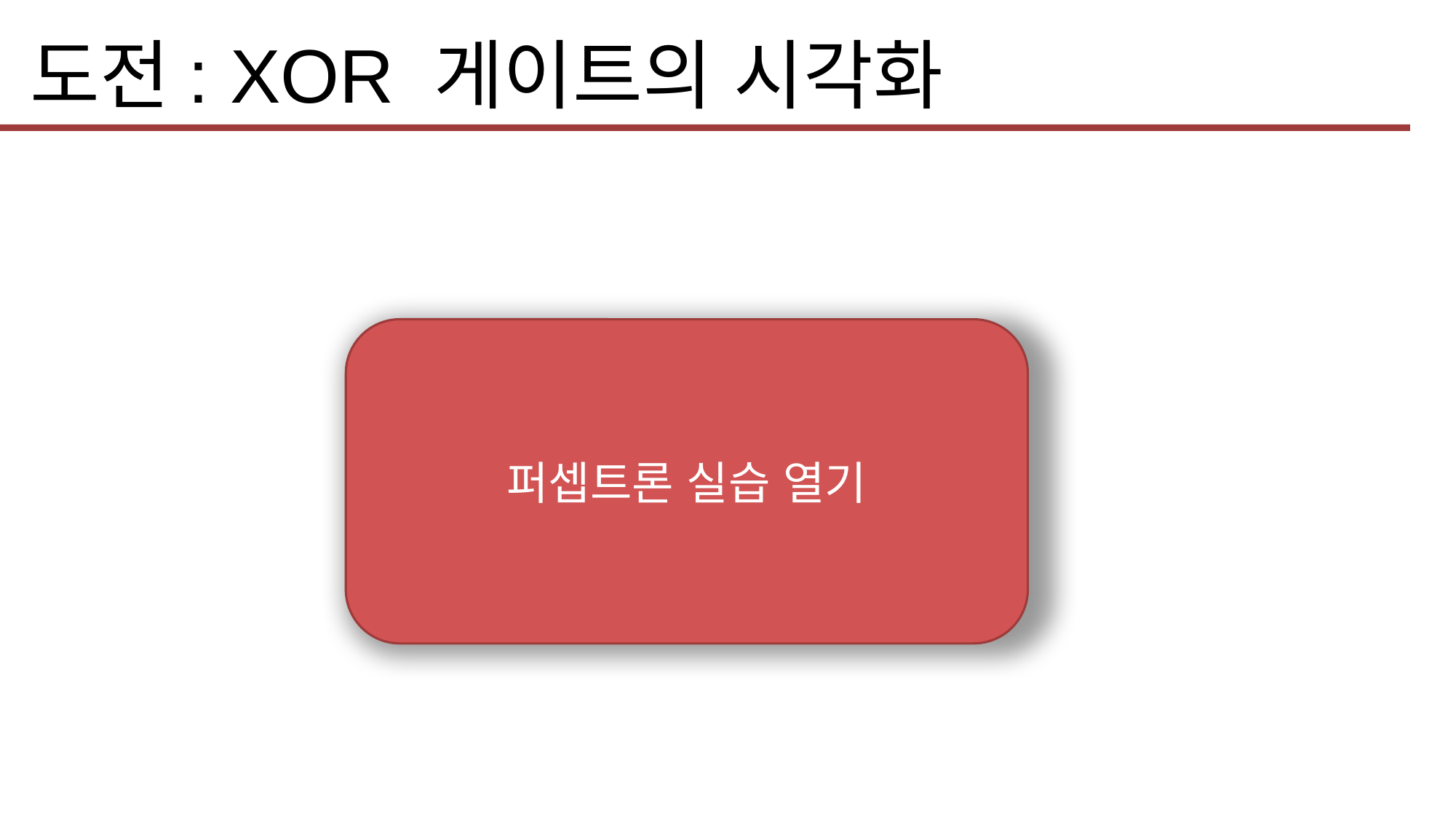

도전: XOR 게이트의 시각화

퍼셉트론 실습 열기